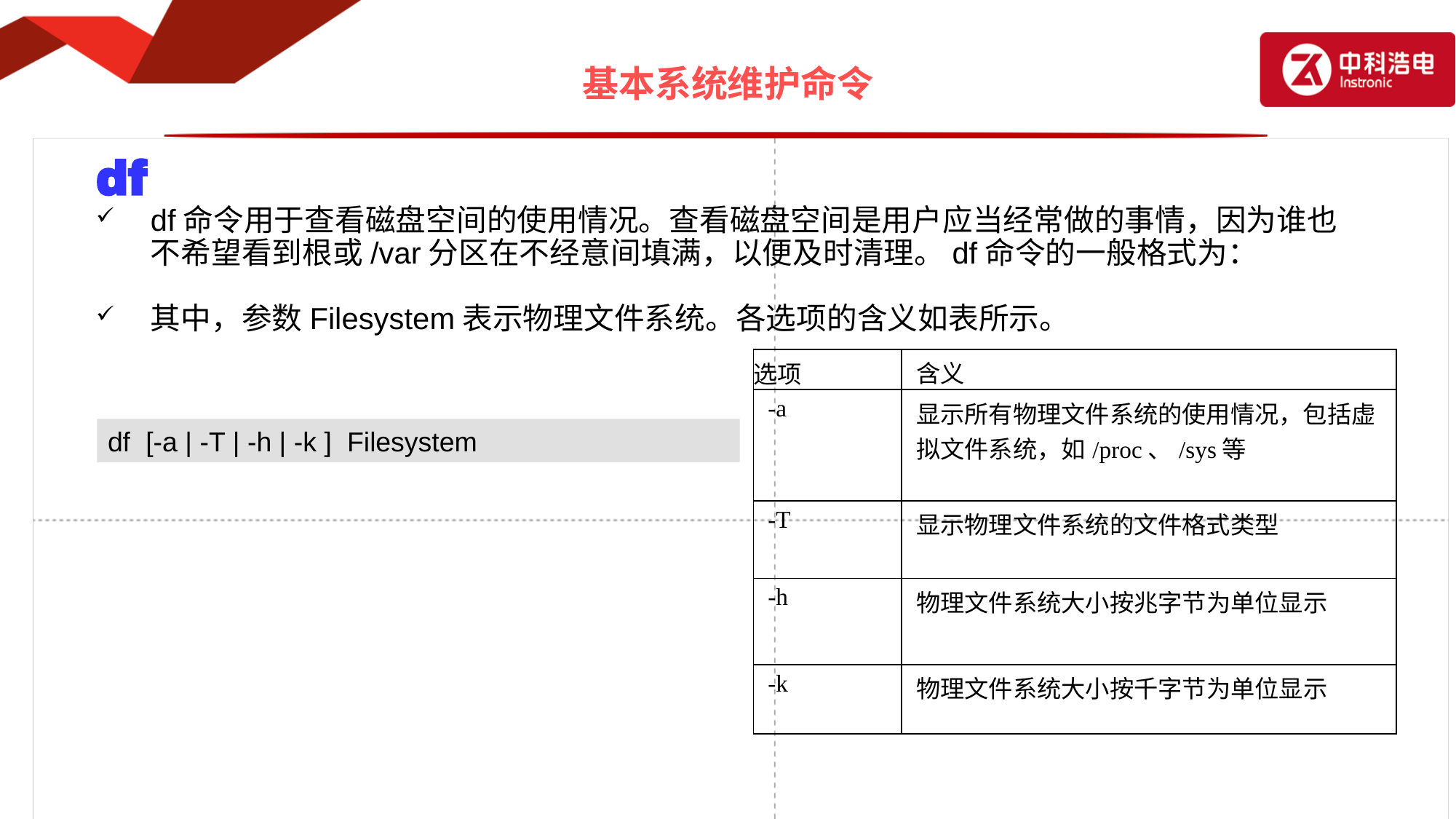

# 基本系统维护命令
df
df命令用于查看磁盘空间的使用情况。查看磁盘空间是用户应当经常做的事情，因为谁也不希望看到根或/var分区在不经意间填满，以便及时清理。df命令的一般格式为：

其中，参数Filesystem表示物理文件系统。各选项的含义如表所示。
| 选项 | 含义 |
| --- | --- |
| -a | 显示所有物理文件系统的使用情况，包括虚拟文件系统，如/proc、/sys等 |
| -T | 显示物理文件系统的文件格式类型 |
| -h | 物理文件系统大小按兆字节为单位显示 |
| -k | 物理文件系统大小按千字节为单位显示 |
df  [-a | -T | -h | -k ]  Filesystem